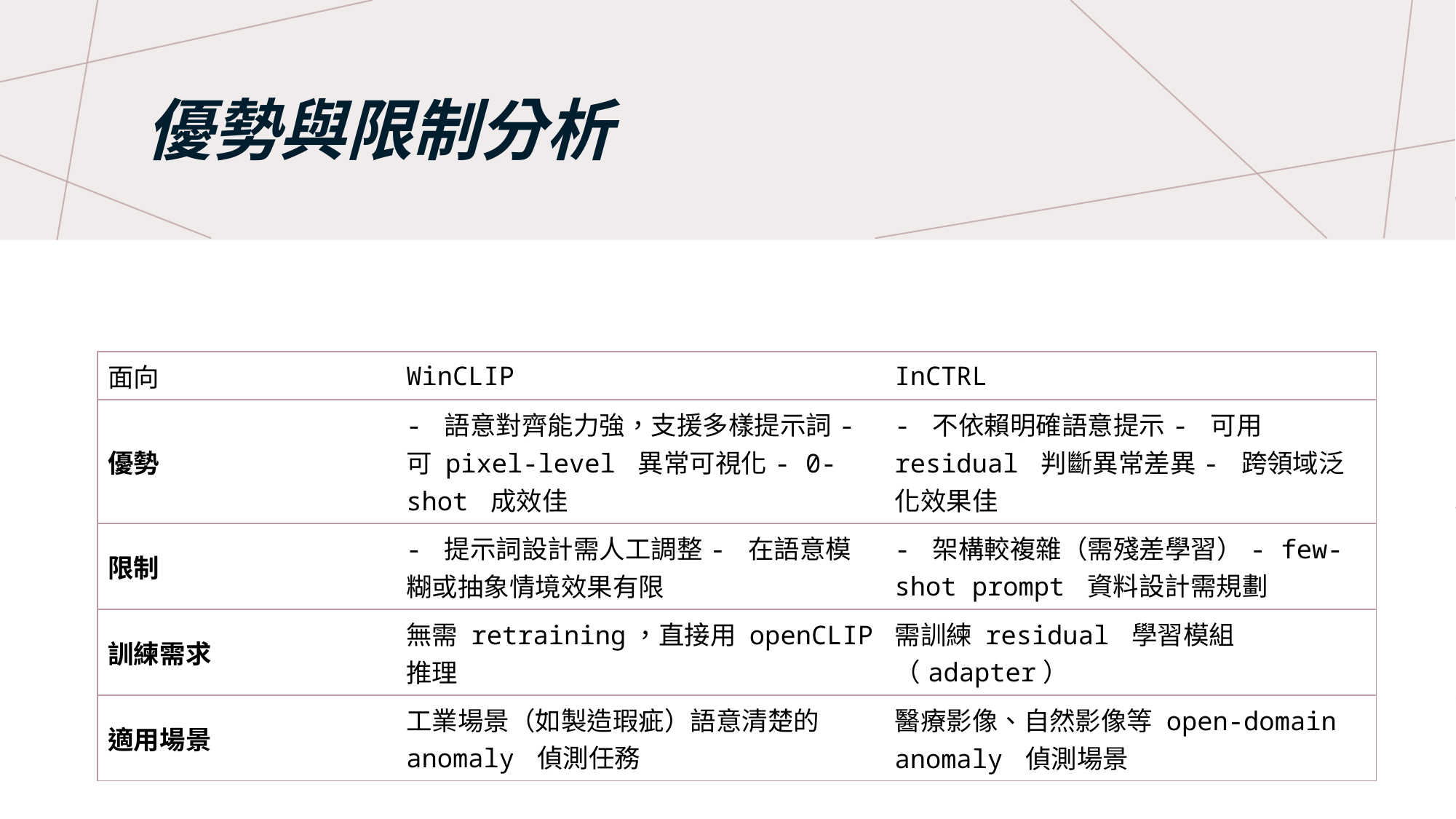

# 優勢與限制分析
| 面向 | WinCLIP | InCTRL |
| --- | --- | --- |
| 優勢 | - 語意對齊能力強，支援多樣提示詞- 可 pixel-level 異常可視化- 0-shot 成效佳 | - 不依賴明確語意提示- 可用 residual 判斷異常差異- 跨領域泛化效果佳 |
| 限制 | - 提示詞設計需人工調整- 在語意模糊或抽象情境效果有限 | - 架構較複雜（需殘差學習）- few-shot prompt 資料設計需規劃 |
| 訓練需求 | 無需 retraining，直接用 openCLIP 推理 | 需訓練 residual 學習模組（adapter） |
| 適用場景 | 工業場景（如製造瑕疵）語意清楚的 anomaly 偵測任務 | 醫療影像、自然影像等 open-domain anomaly 偵測場景 |